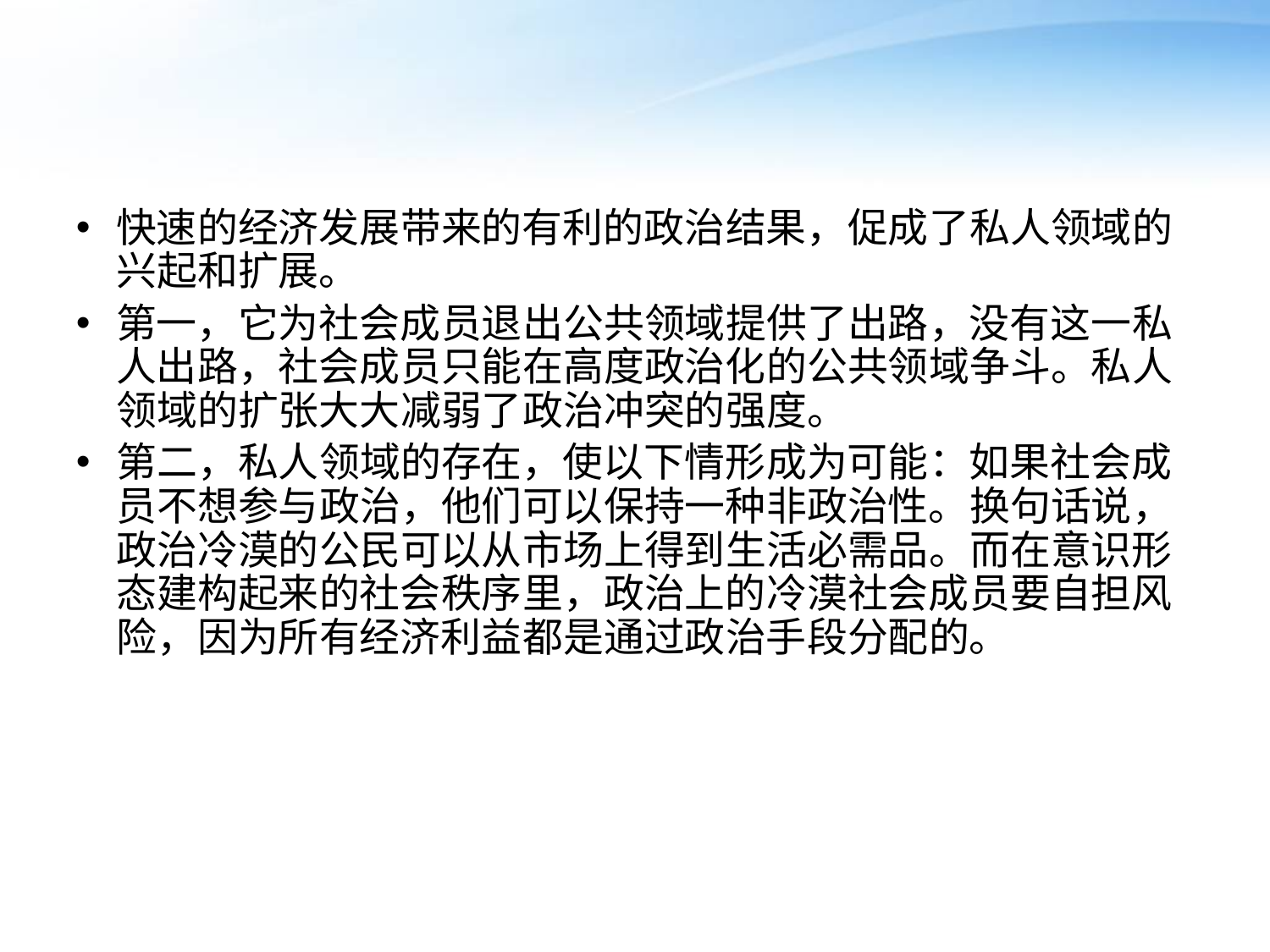

#
快速的经济发展带来的有利的政治结果，促成了私人领域的兴起和扩展。
第一，它为社会成员退出公共领域提供了出路，没有这一私人出路，社会成员只能在高度政治化的公共领域争斗。私人领域的扩张大大减弱了政治冲突的强度。
第二，私人领域的存在，使以下情形成为可能：如果社会成员不想参与政治，他们可以保持一种非政治性。换句话说，政治冷漠的公民可以从市场上得到生活必需品。而在意识形态建构起来的社会秩序里，政治上的冷漠社会成员要自担风险，因为所有经济利益都是通过政治手段分配的。